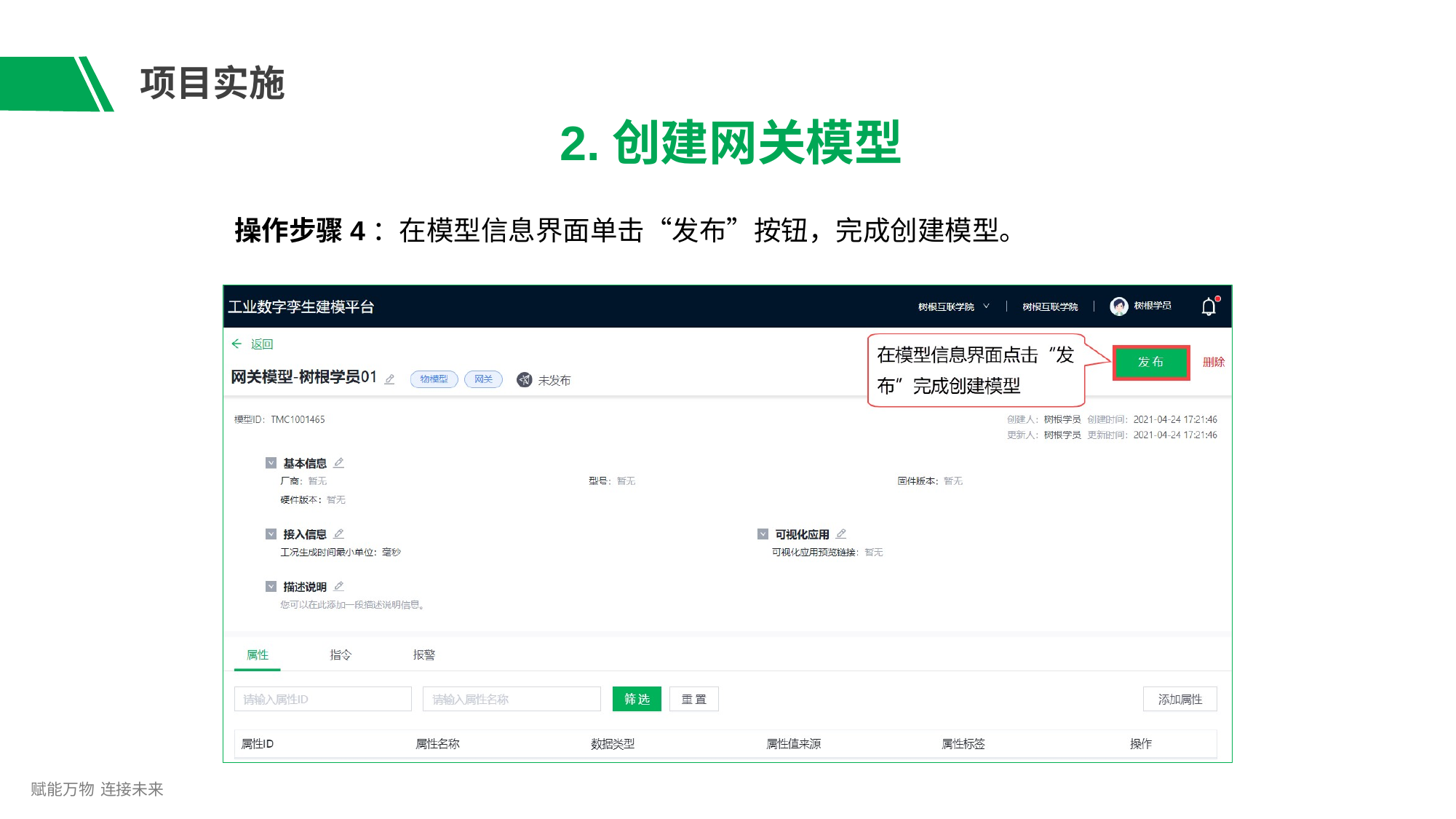

# 项目实施
2.创建网关模型
操作步骤4：在模型信息界面单击“发布”按钮，完成创建模型。

赋能万物 连接未来